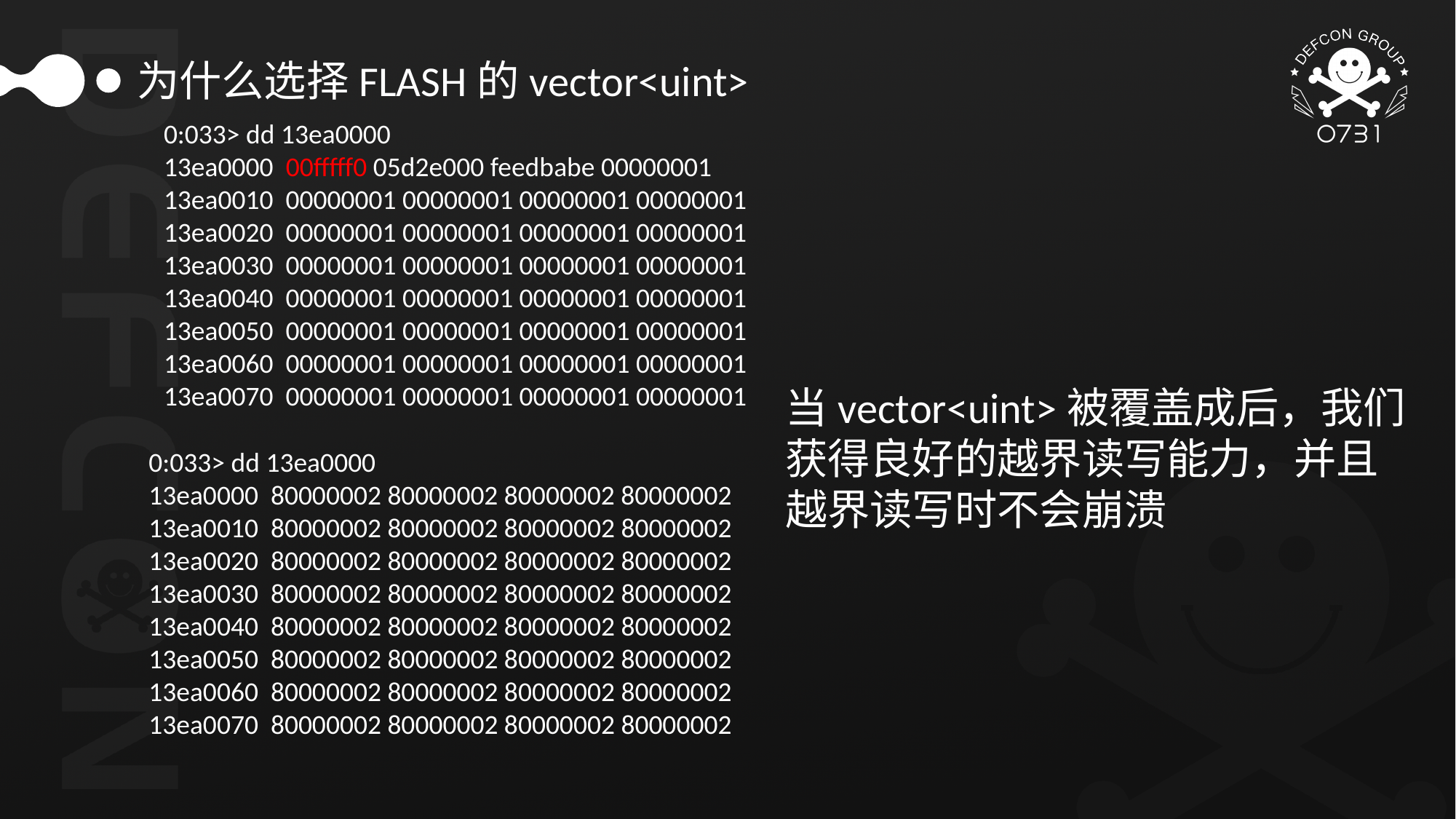

为什么选择FLASH的vector<uint>

0:033> dd 13ea0000
13ea0000  00fffff0 05d2e000 feedbabe 00000001
13ea0010  00000001 00000001 00000001 00000001
13ea0020  00000001 00000001 00000001 00000001
13ea0030  00000001 00000001 00000001 00000001
13ea0040  00000001 00000001 00000001 00000001
13ea0050  00000001 00000001 00000001 00000001
13ea0060  00000001 00000001 00000001 00000001
13ea0070  00000001 00000001 00000001 00000001
当vector<uint>被覆盖成后，我们
获得良好的越界读写能力，并且
越界读写时不会崩溃
0:033> dd 13ea0000
13ea0000  80000002 80000002 80000002 80000002
13ea0010  80000002 80000002 80000002 80000002
13ea0020  80000002 80000002 80000002 80000002
13ea0030  80000002 80000002 80000002 80000002
13ea0040  80000002 80000002 80000002 80000002
13ea0050  80000002 80000002 80000002 80000002
13ea0060  80000002 80000002 80000002 80000002
13ea0070  80000002 80000002 80000002 80000002